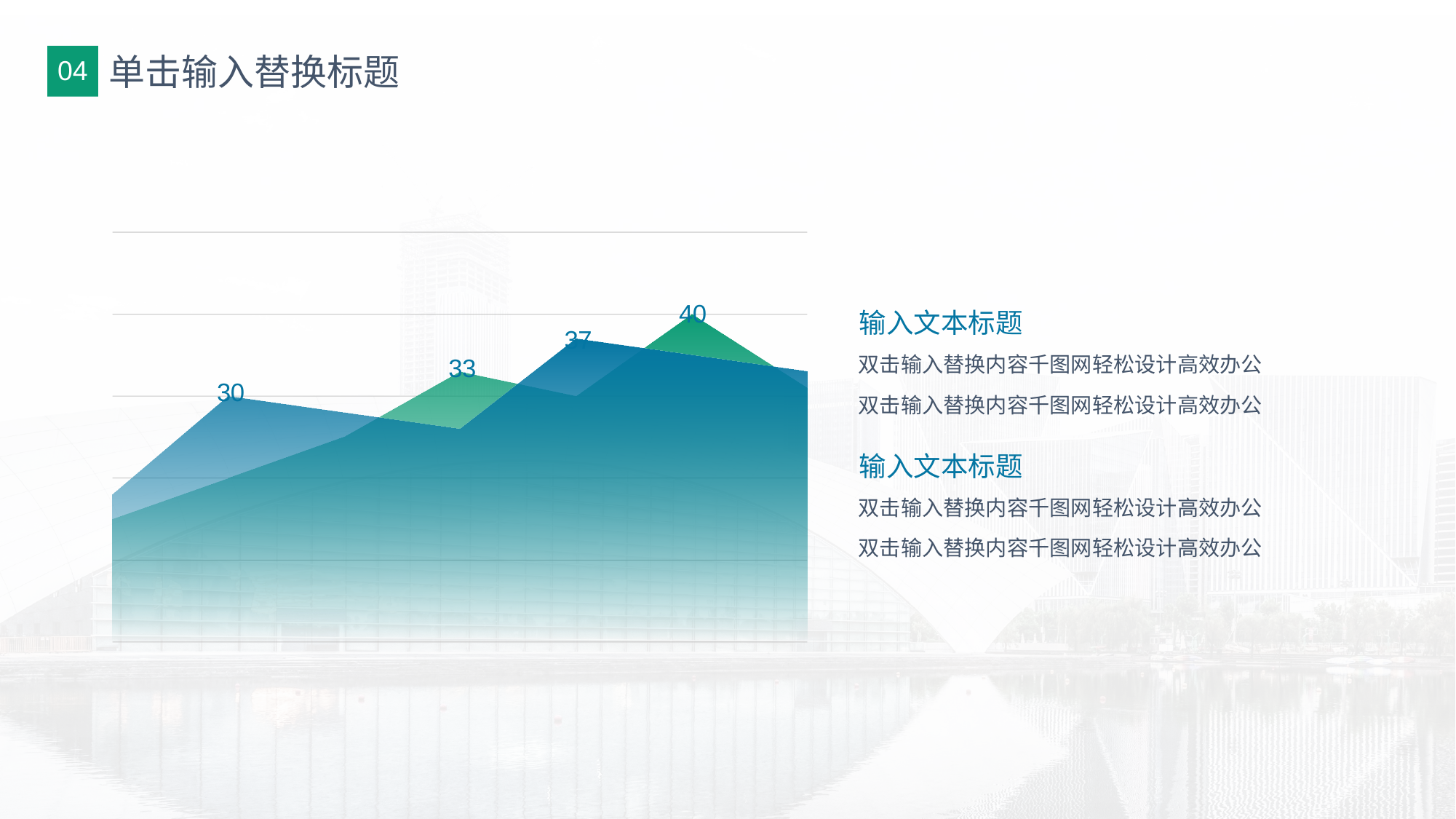

04
# 单击输入替换标题

### Chart

| Category | 系列 1 | 系列 2 |
|---|---|---|
| 1月 | 18.0 | 15.0 |
| 2月 | 30.0 | 20.0 |
| 3月 | 28.0 | 25.0 |
| 4月 | 26.0 | 33.0 |
| 5月 | 37.0 | 30.0 |
| 6月 | 35.0 | 40.0 |
| 7月 | 33.0 | 31.0 |
输入文本标题
双击输入替换内容千图网轻松设计高效办公
双击输入替换内容千图网轻松设计高效办公
输入文本标题
双击输入替换内容千图网轻松设计高效办公
双击输入替换内容千图网轻松设计高效办公